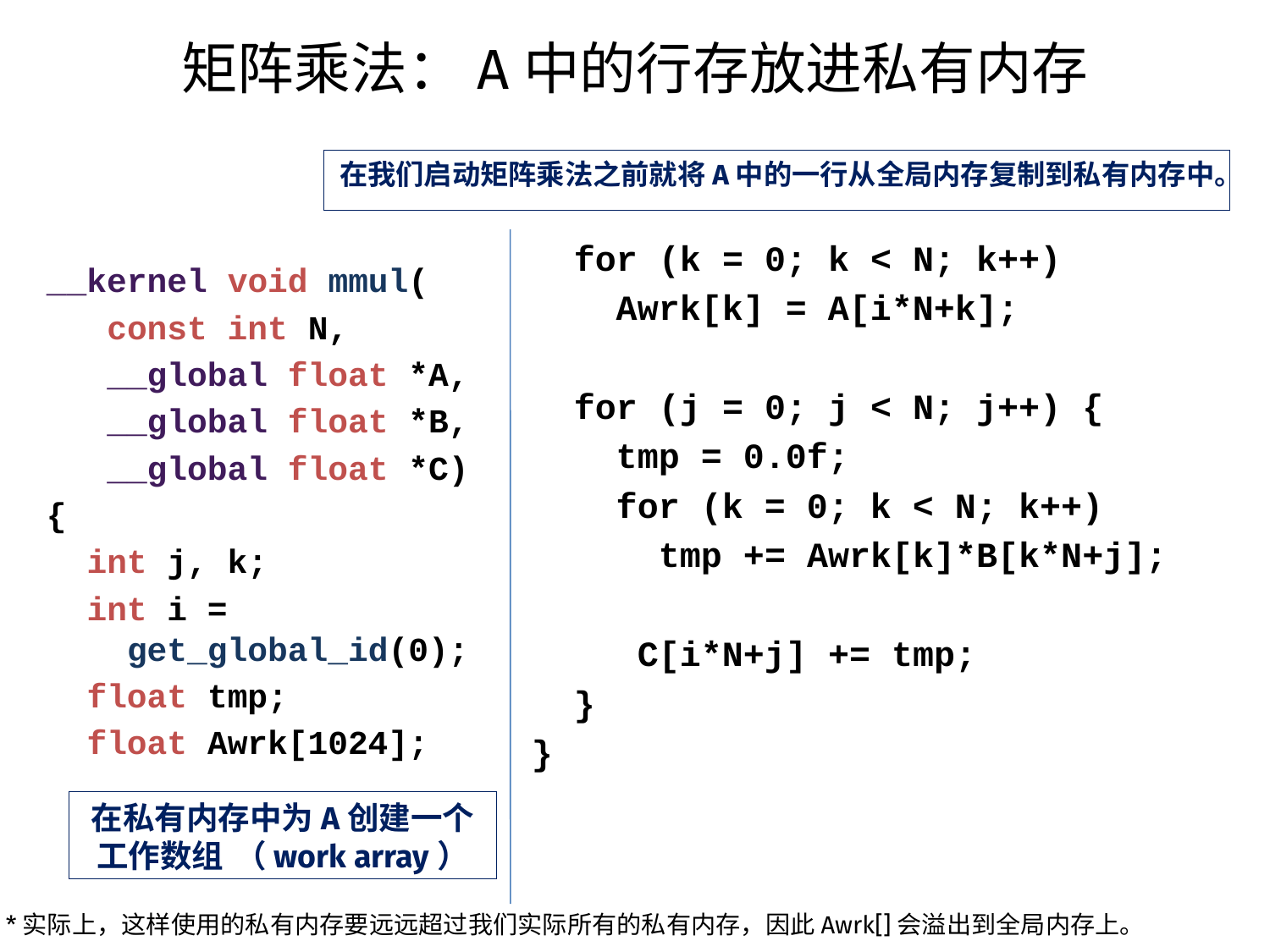

矩阵乘法：A中的行存放进私有内存
在我们启动矩阵乘法之前就将A中的一行从全局内存复制到私有内存中。

  for (k = 0; k < N; k++)
    Awrk[k] = A[i*N+k];

  for (j = 0; j < N; j++) {
    tmp = 0.0f;
    for (k = 0; k < N; k++)
      tmp += Awrk[k]*B[k*N+j];

     C[i*N+j] += tmp;
  }
}
__kernel void mmul(
   const int N,
   __global float *A,
   __global float *B,
   __global float *C)
{
  int j, k;
  int i =
    get_global_id(0);
  float tmp;
  float Awrk[1024];

在私有内存中为A创建一个工作数组 （work array）
*实际上，这样使用的私有内存要远远超过我们实际所有的私有内存，因此Awrk[]会溢出到全局内存上。